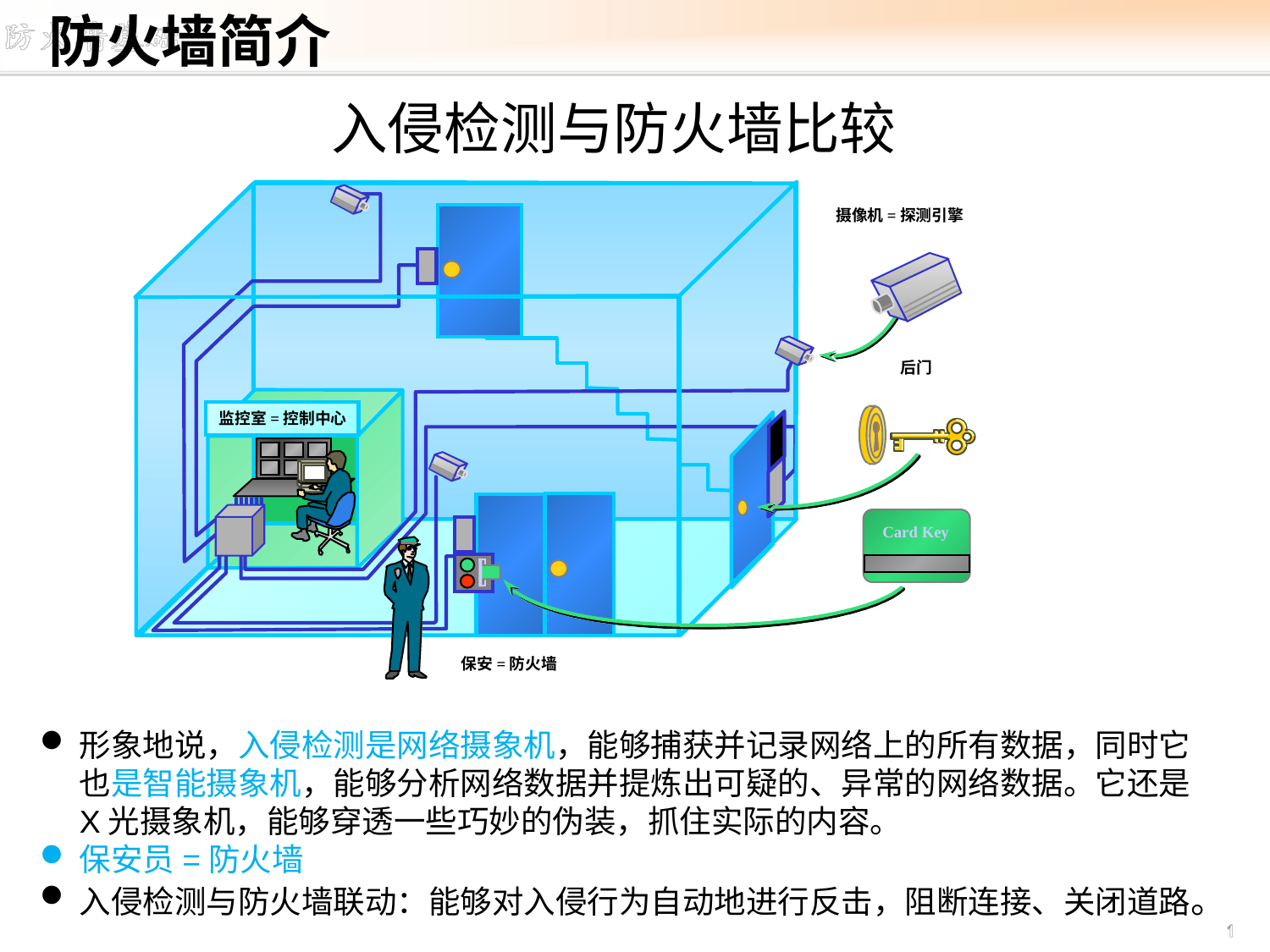

防火墙简介
入侵检测与防火墙比较

摄像机=探测引擎

后门

监控室=控制中心

Card Key

保安=防火墙

形象地说，入侵检测是网络摄象机，能够捕获并记录网络上的所有数据，同时它也是智能摄象机，能够分析网络数据并提炼出可疑的、异常的网络数据。它还是X光摄象机，能够穿透一些巧妙的伪装，抓住实际的内容。
保安员=防火墙
入侵检测与防火墙联动：能够对入侵行为自动地进行反击，阻断连接、关闭道路。